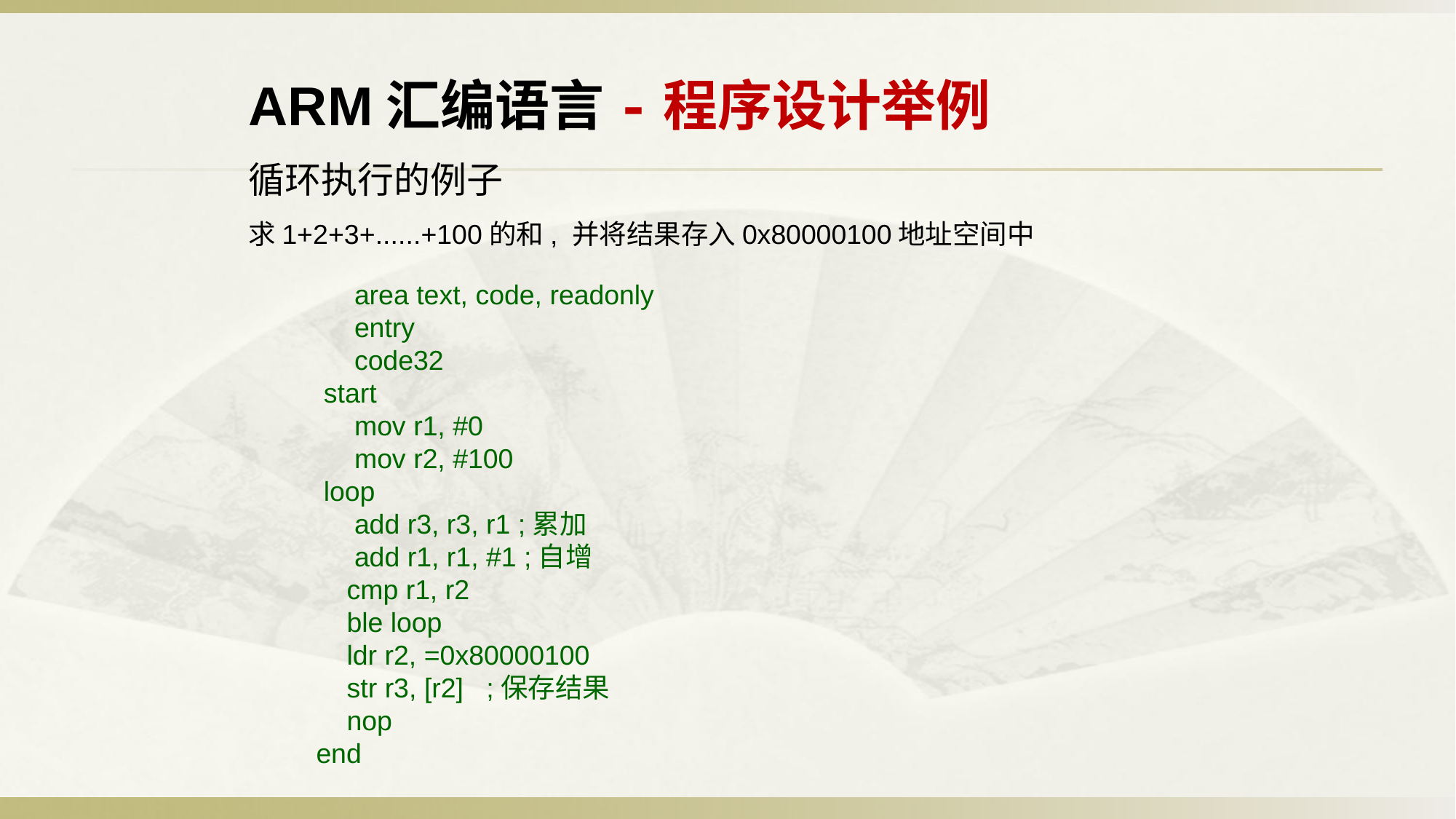

ARM汇编语言-程序设计举例
循环执行的例子
求1+2+3+......+100的和, 并将结果存入0x80000100地址空间中
      area text, code, readonly
      entry
      code32
  start
      mov r1, #0
      mov r2, #100
  loop
      add r3, r3, r1 ;累加
      add r1, r1, #1 ;自增
     cmp r1, r2
     ble loop
     ldr r2, =0x80000100
     str r3, [r2]   ;保存结果
     nop
 end